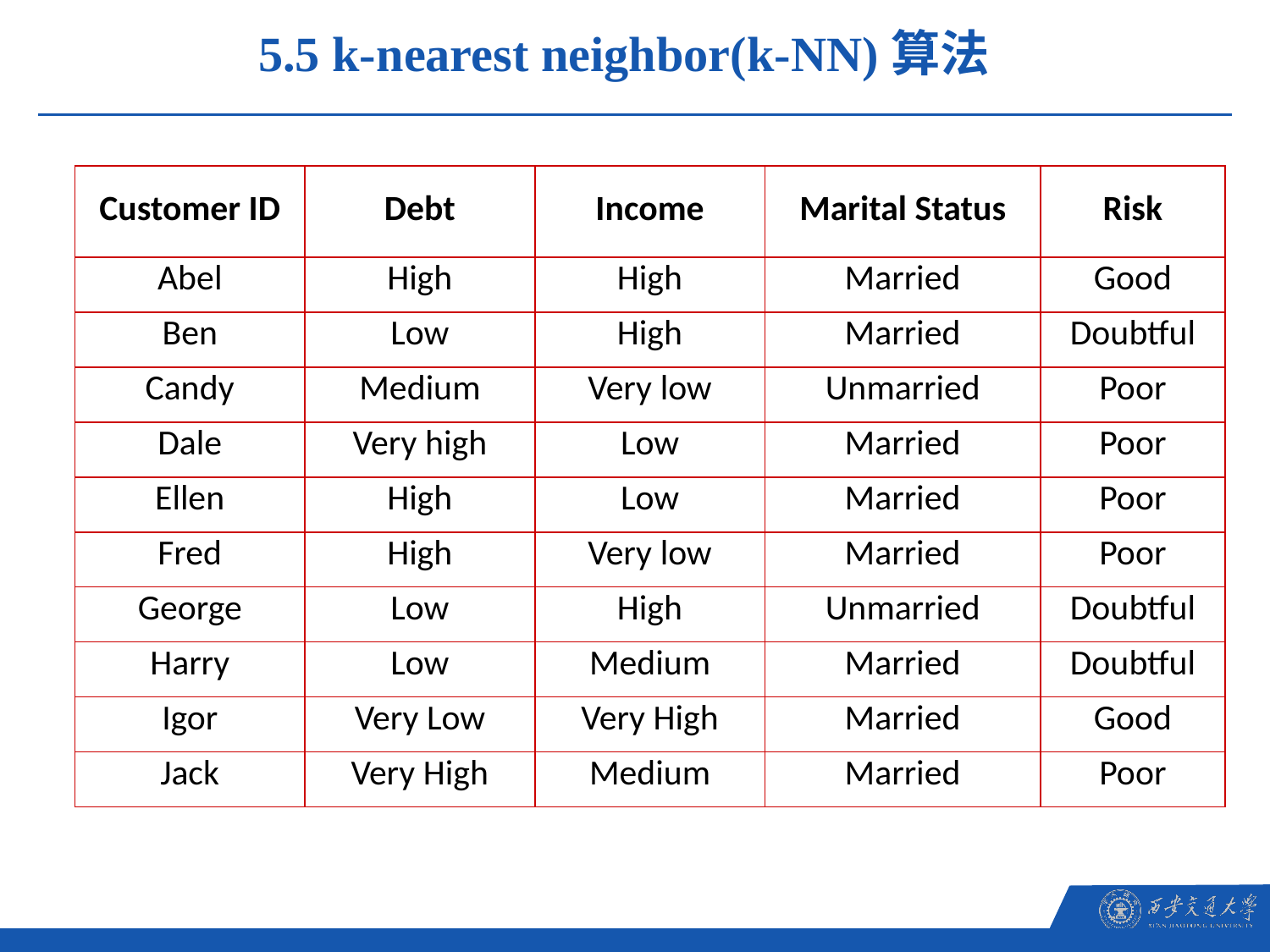

5.5 k-nearest neighbor(k-NN)算法
| Customer ID | Debt | Income | Marital Status | Risk |
| --- | --- | --- | --- | --- |
| Abel | High | High | Married | Good |
| Ben | Low | High | Married | Doubtful |
| Candy | Medium | Very low | Unmarried | Poor |
| Dale | Very high | Low | Married | Poor |
| Ellen | High | Low | Married | Poor |
| Fred | High | Very low | Married | Poor |
| George | Low | High | Unmarried | Doubtful |
| Harry | Low | Medium | Married | Doubtful |
| Igor | Very Low | Very High | Married | Good |
| Jack | Very High | Medium | Married | Poor |